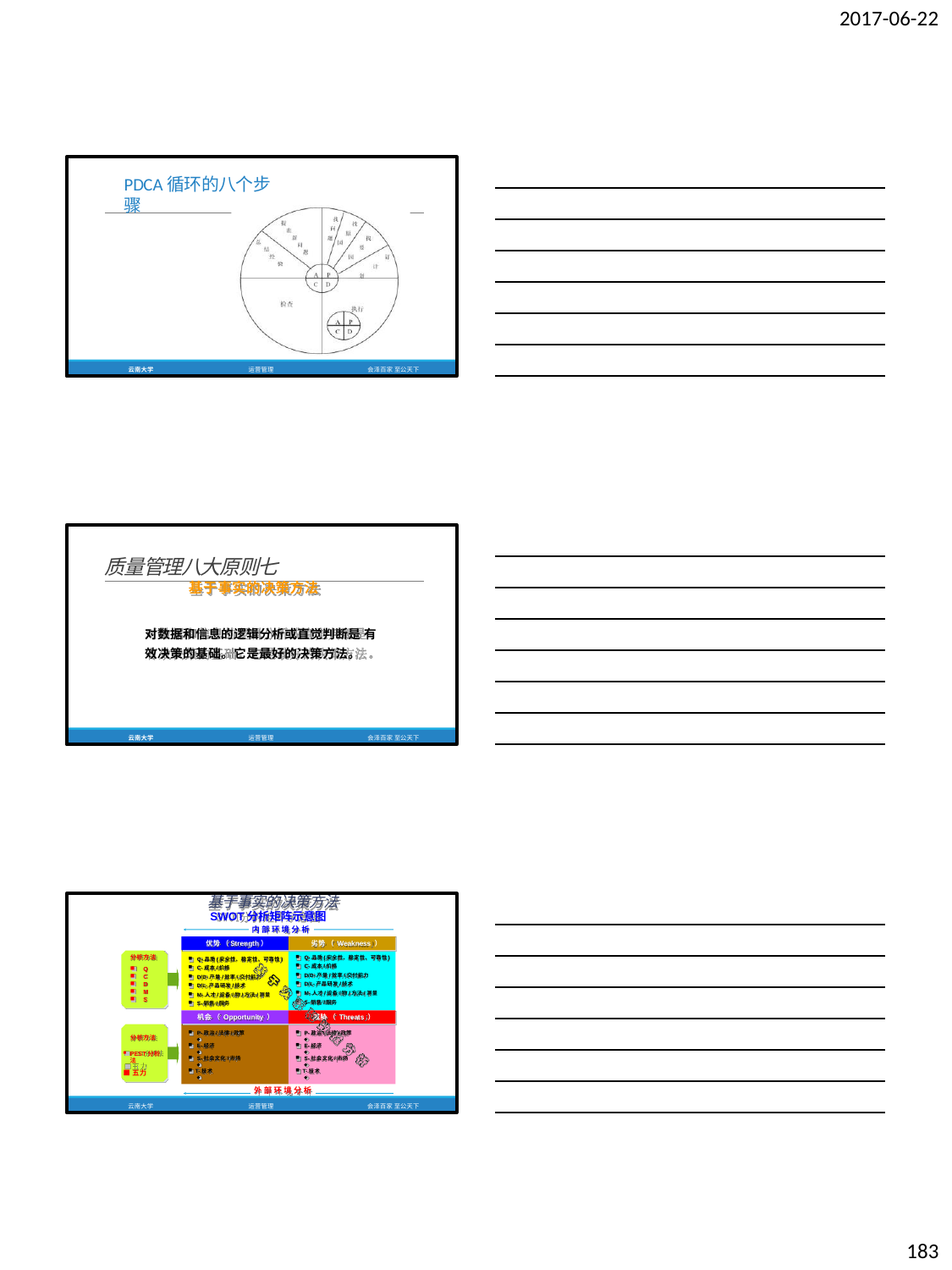

2017-06-22

PDCA循环的八个步骤

云南大学
运营管理
会泽百家 至公天下

质量管理八大原则七
基于事实的决策方法

对数据和信息的逻辑分析或直觉判断是 有效决策的基础。它是最好的决策方法。

云南大学
运营管理
会泽百家 至公天下

基于事实的决策方法
SWOT分析矩阵示意图

内 部 环 境 分 析

优势 （Strength）

劣势 （ Weakness ）

分析方法
Q
C
D
M
S

Q-品质(安全性、稳定性、可靠性)
C-成本/价格
D/D-产量/效率/交付能力
D/L-产品研发/技术
M-人才/设备/物/方法/测量
S-销售/服务

Q-品质(安全性、稳定性、可靠性)
C-成本/价格
D/D-产量/效率/交付能力
D/L-产品研发/技术
M-人才/设备/物/方法/测量
S-销售/服务

机会 （ Opportunity ）
威胁 （ Threats ）

P-政治/法律/政策
◆
E-经济
◆
S-社会文化/市场
◆
T-技术
◆
P-政治/法律/政策
◆
E-经济
◆
S-社会文化/市场
◆
T-技术
◆

分析方法

PEST分析法
■五力

外 部 环 境 分 析

云南大学
运营管理
会泽百家 至公天下

183